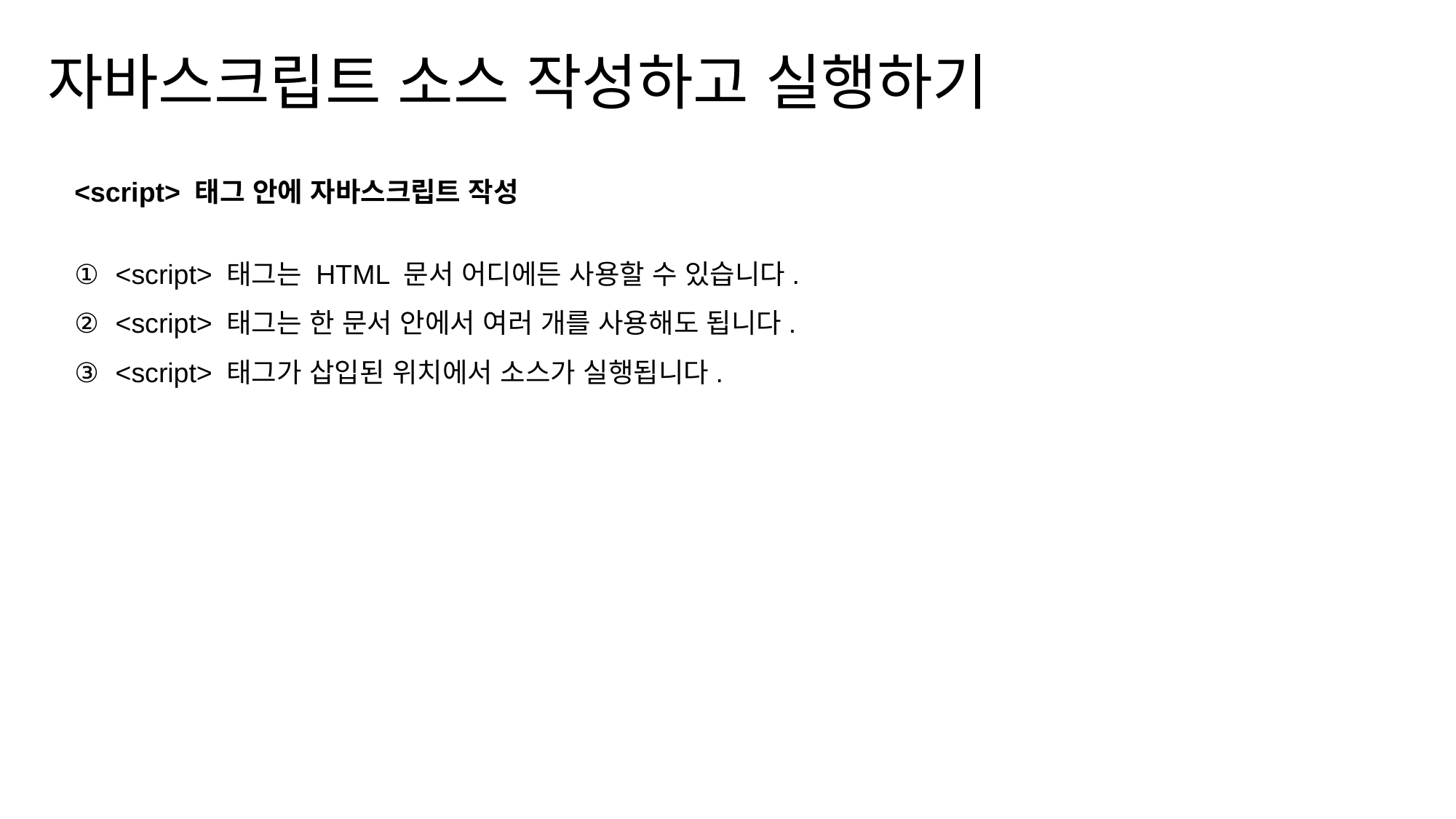

자바스크립트 소스 작성하고 실행하기
<script> 태그 안에 자바스크립트 작성

<script> 태그는 HTML 문서 어디에든 사용할 수 있습니다.
<script> 태그는 한 문서 안에서 여러 개를 사용해도 됩니다.
<script> 태그가 삽입된 위치에서 소스가 실행됩니다.